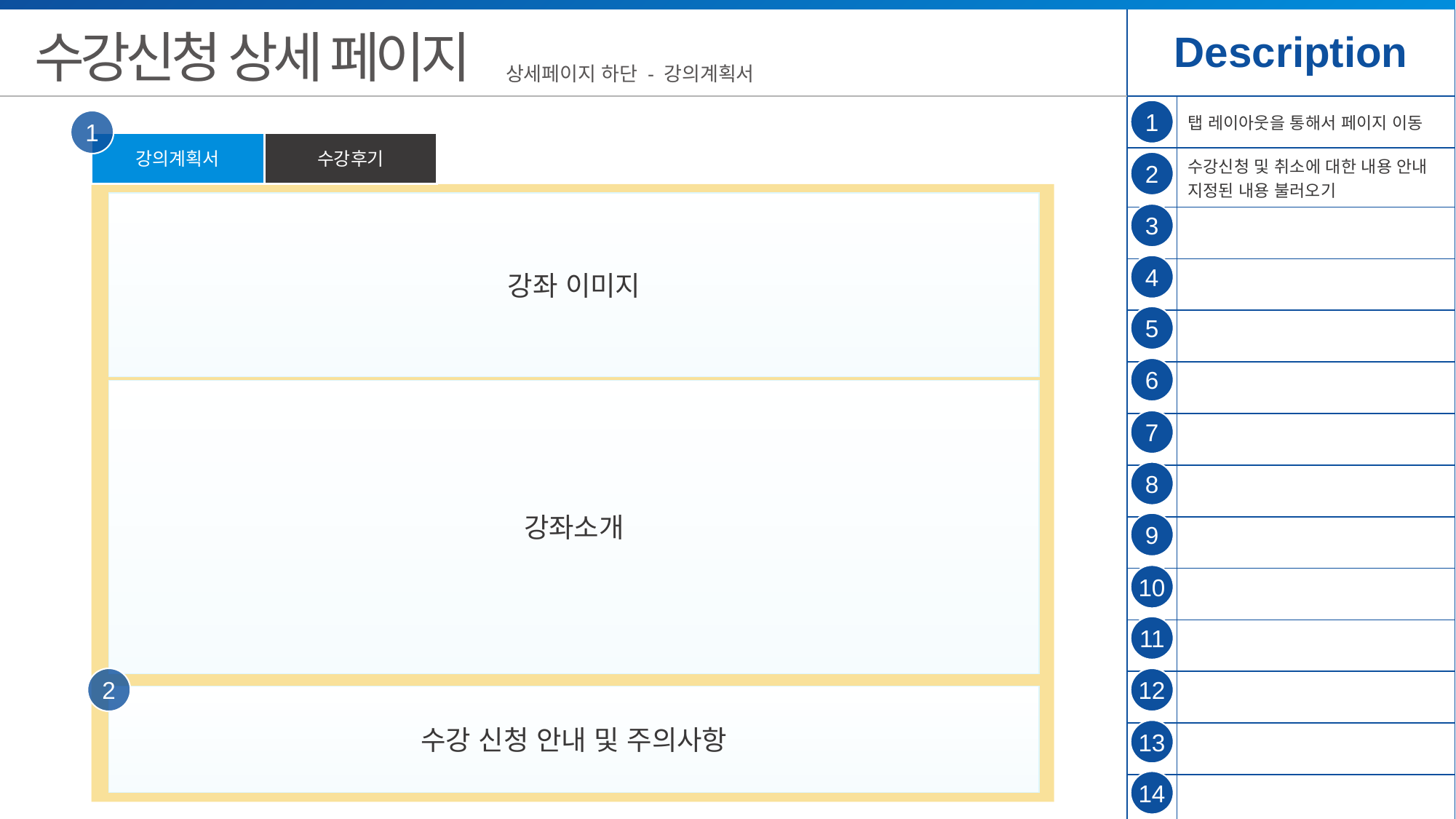

| Description |  |
| --- | --- |
|  | 탭 레이아웃을 통해서 페이지 이동 |
|  | 수강신청 및 취소에 대한 내용 안내 지정된 내용 불러오기 |
|  |  |
|  |  |
|  |  |
|  |  |
|  |  |
|  |  |
|  |  |
|  |  |
|  |  |
|  |  |
|  |  |
|  |  |
수강신청 상세 페이지
상세페이지 하단 - 강의계획서
1
1
강의계획서
수강후기
2

강좌 이미지
3
4
5
6
강좌소개
7
8
9
10
11
2
12
수강 신청 안내 및 주의사항
13
14